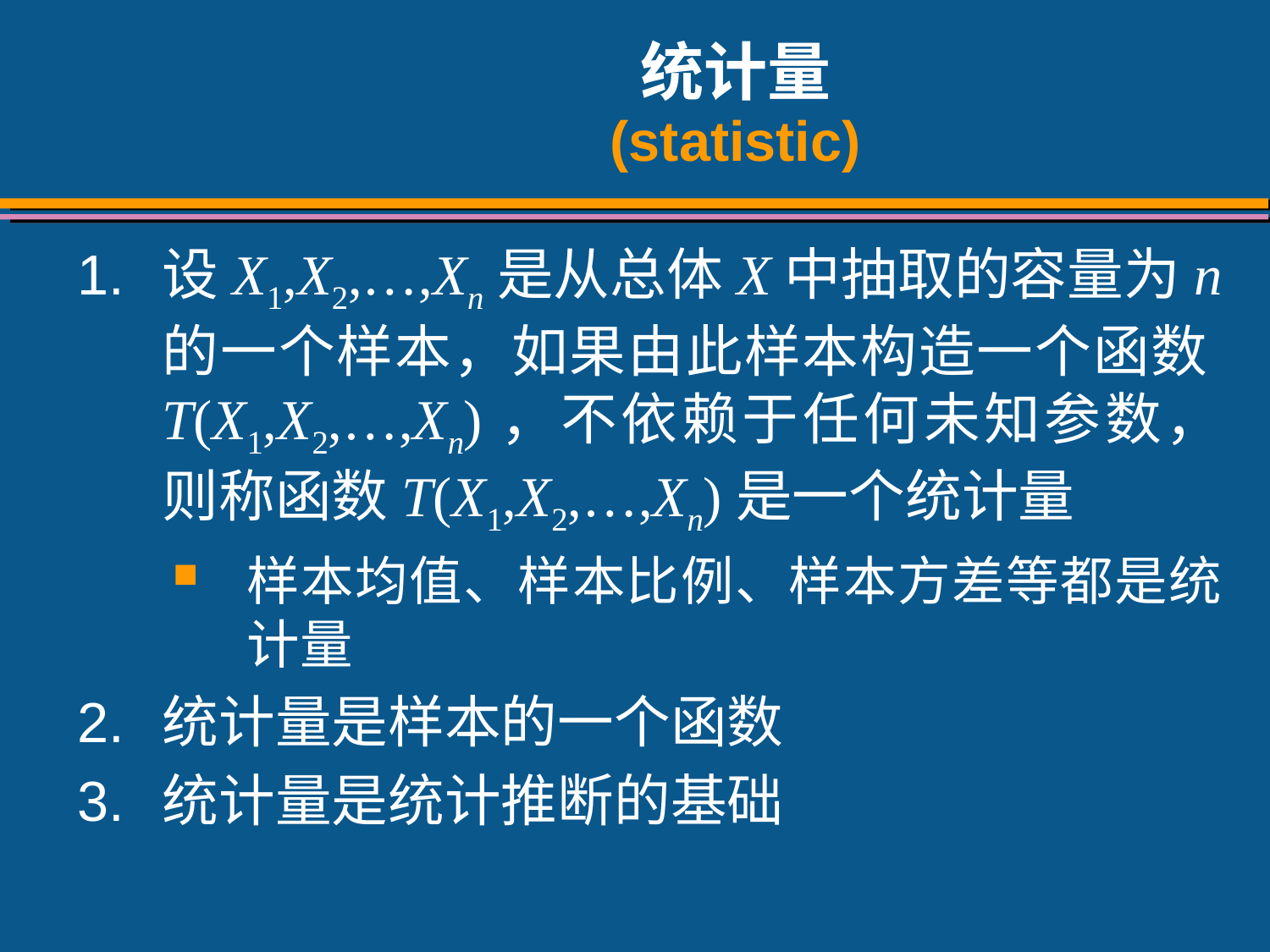

# 统计量 (statistic)
设X1,X2,…,Xn是从总体X中抽取的容量为n的一个样本，如果由此样本构造一个函数T(X1,X2,…,Xn)，不依赖于任何未知参数，则称函数T(X1,X2,…,Xn)是一个统计量
样本均值、样本比例、样本方差等都是统计量
统计量是样本的一个函数
统计量是统计推断的基础